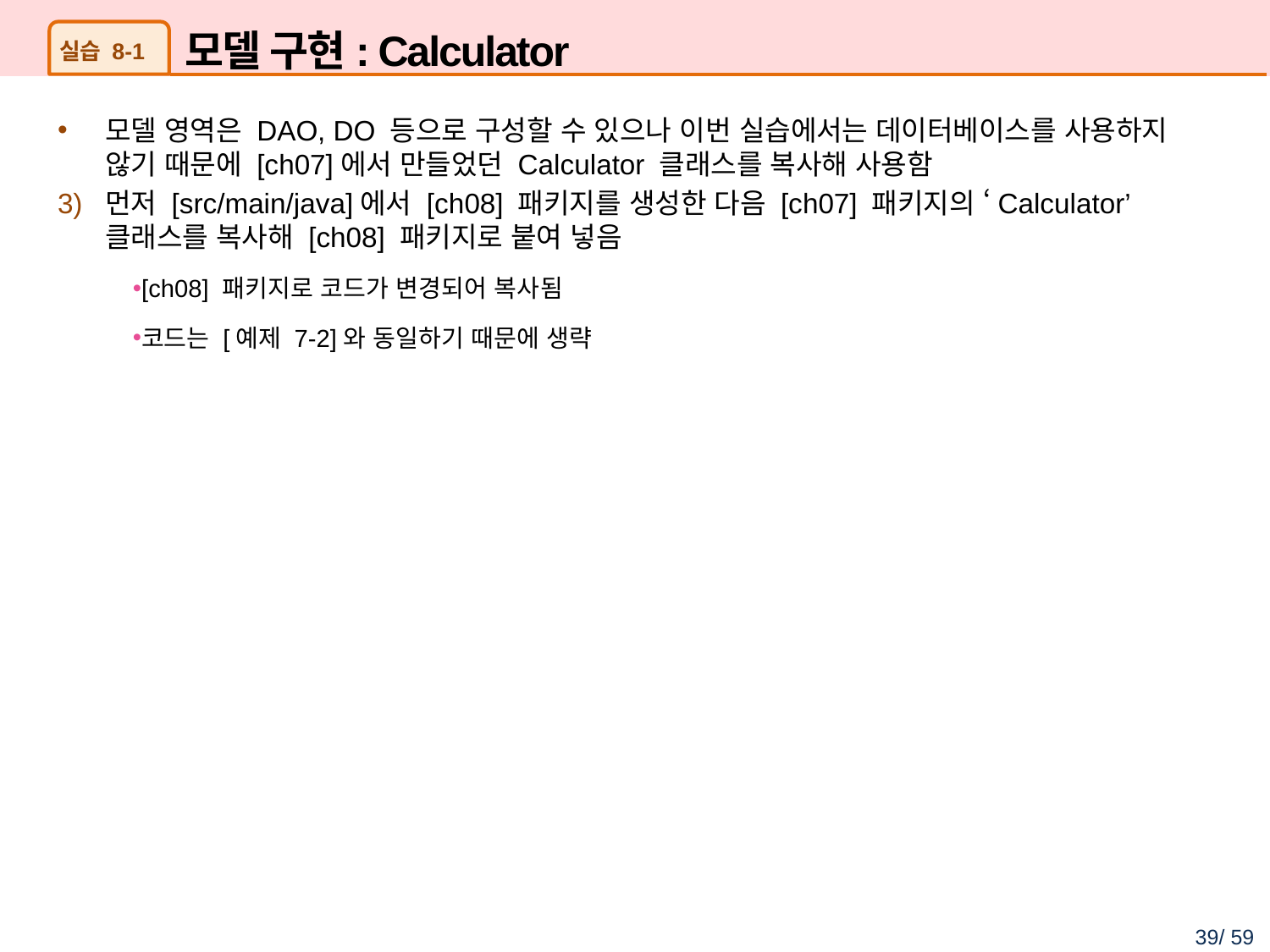

# 모델 구현: Calculator
실습 8-1
모델 영역은 DAO, DO 등으로 구성할 수 있으나 이번 실습에서는 데이터베이스를 사용하지 않기 때문에 [ch07]에서 만들었던 Calculator 클래스를 복사해 사용함
먼저 [src/main/java]에서 [ch08] 패키지를 생성한 다음 [ch07] 패키지의 ‘Calculator’ 클래스를 복사해 [ch08] 패키지로 붙여 넣음
[ch08] 패키지로 코드가 변경되어 복사됨
코드는 [예제 7-2]와 동일하기 때문에 생략